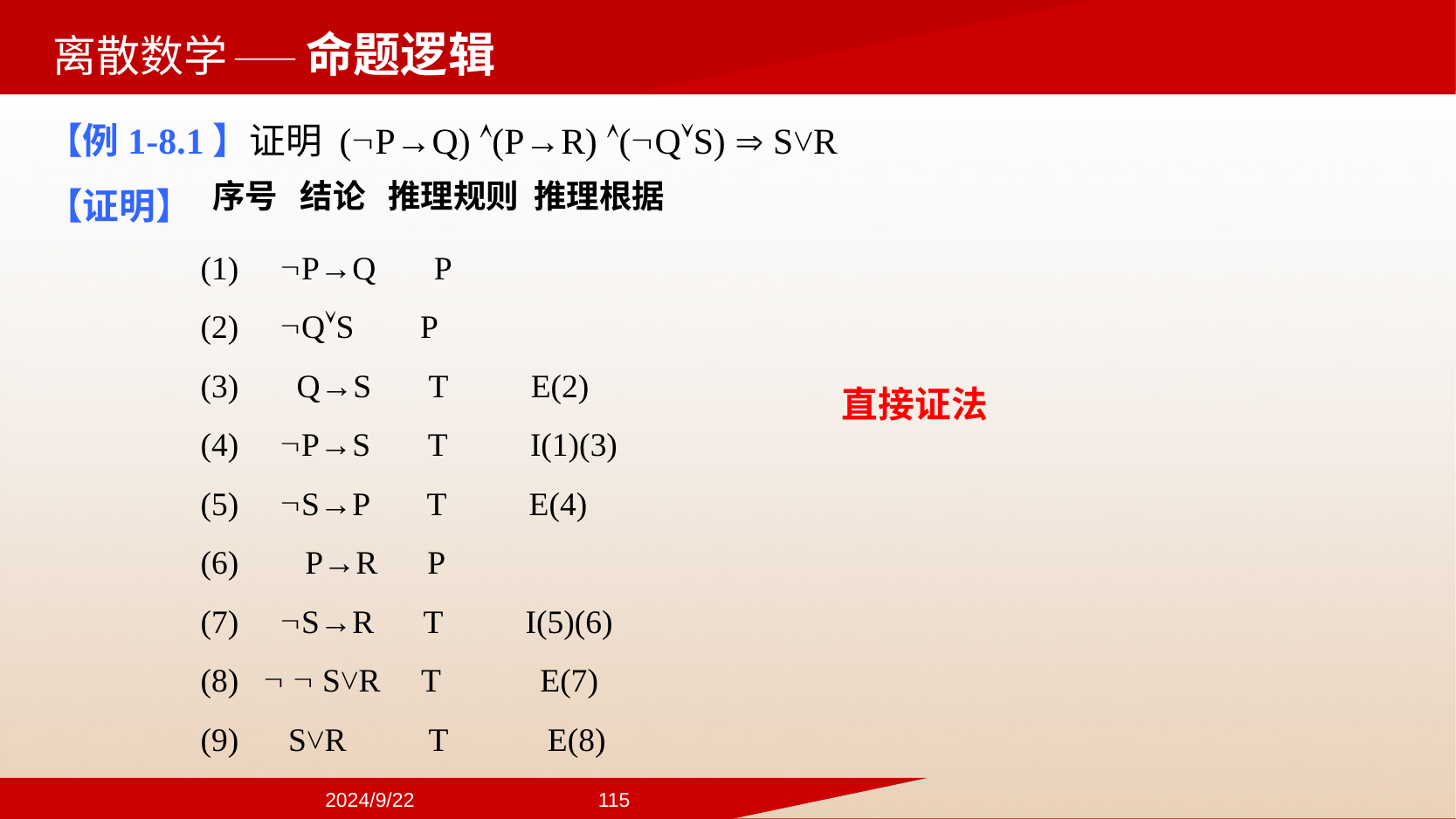

——命题逻辑
【例1-8.1】证明 (¬P→Q) ∧(P→R) ∧(¬Q∨S) ⇒ S˅R
【证明】
(1)     ¬P→Q       P
(2)     ¬Q∨S        P
(3)       Q→S       T          E(2)
(4)     ¬P→S       T          I(1)(3)
(5)     ¬S→P       T          E(4)
(6)        P→R      P
(7)     ¬S→R      T          I(5)(6)
(8)   ¬ ¬ S˅R     T            E(7)
(9)      S˅R          T            E(8)
序号   结论   推理规则  推理根据
直接证法
2024/9/22
115